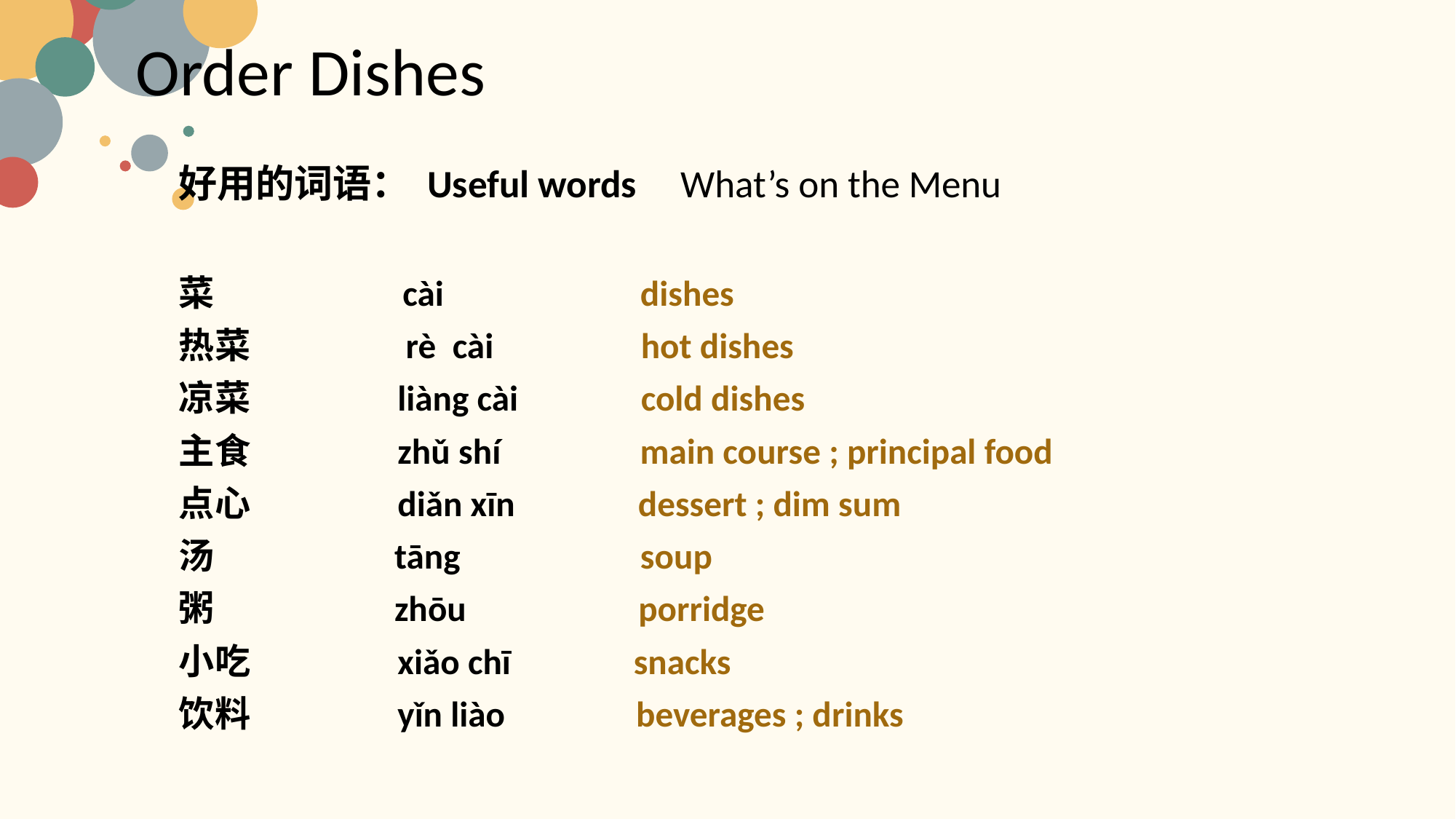

# Order Dishes
好用的词语： Useful words     What’s on the Menu

菜                      cài                        dishes
热菜                  rè  cài                  hot dishes
凉菜                 liàng cài               cold dishes
主食                 zhǔ shí                 main course ; principal food
点心                 diǎn xīn               dessert ; dim sum
汤                     tāng                      soup
粥                     zhōu                     porridge
小吃                 xiǎo chī               snacks
饮料                 yǐn liào                beverages ; drinks